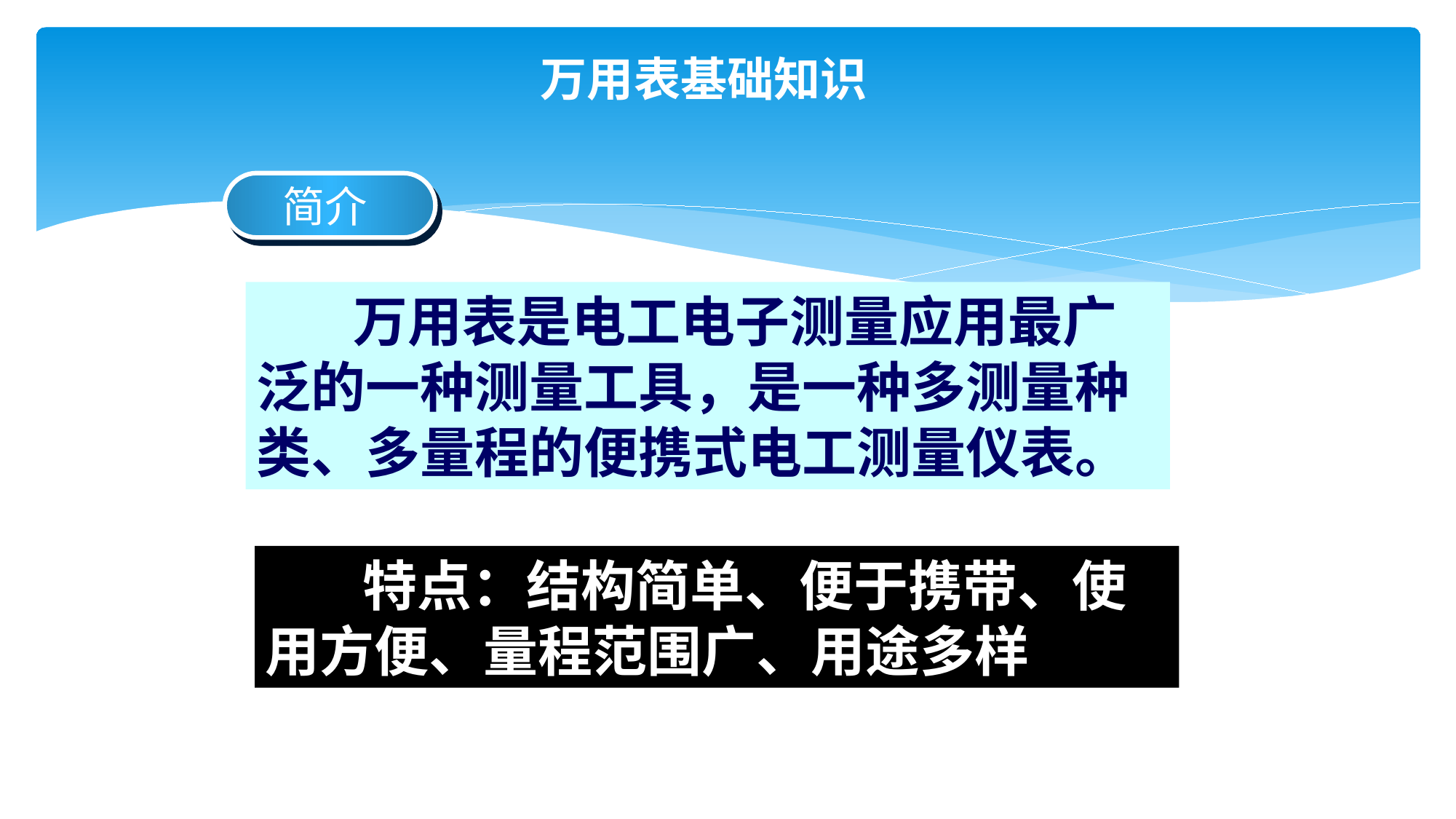

# 万用表基础知识
简介
　　万用表是电工电子测量应用最广泛的一种测量工具，是一种多测量种类、多量程的便携式电工测量仪表。
　　特点：结构简单、便于携带、使用方便、量程范围广、用途多样